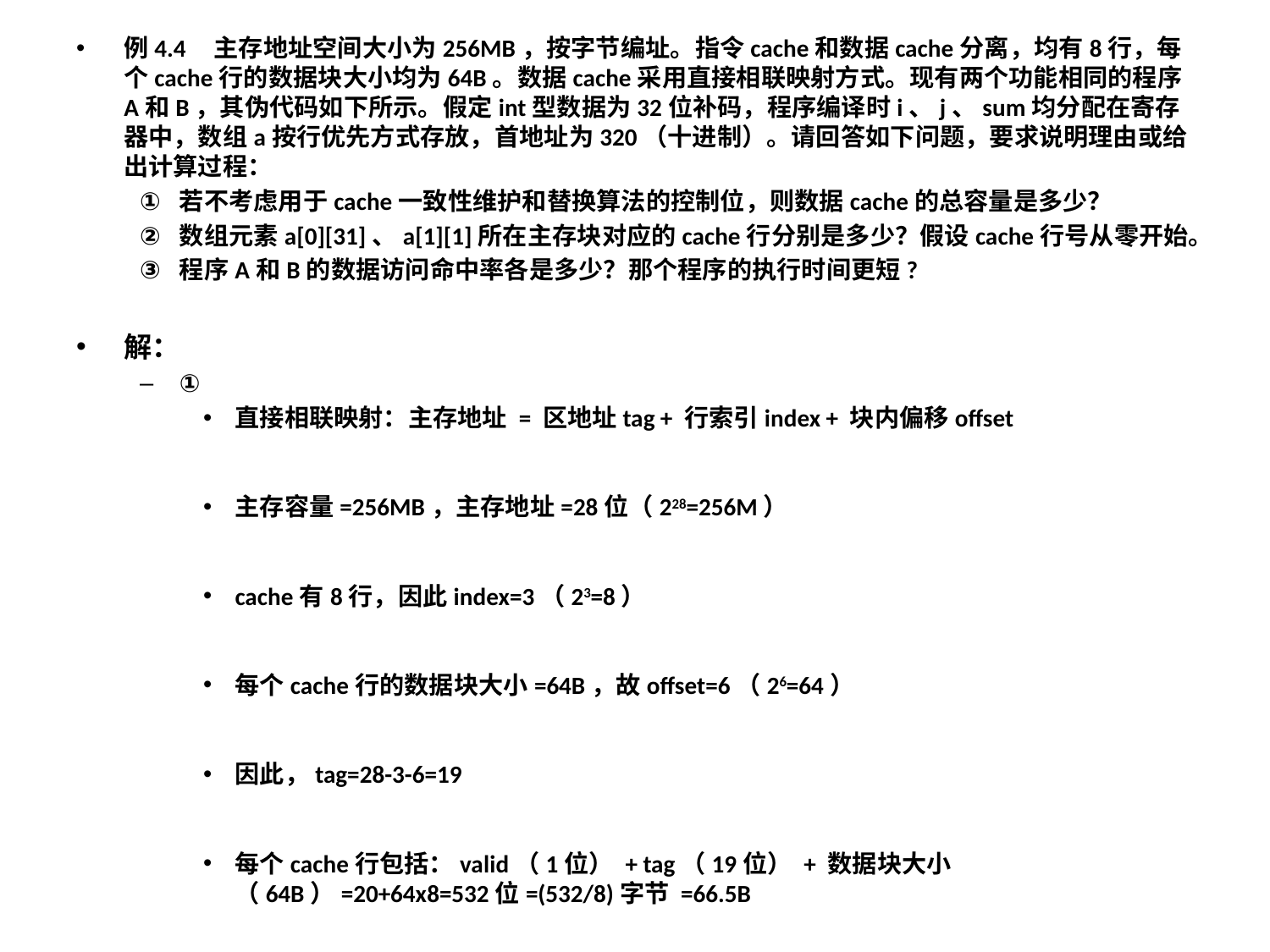

例4.4    主存地址空间大小为256MB，按字节编址。指令cache和数据cache分离，均有8行，每个cache行的数据块大小均为64B。数据cache采用直接相联映射方式。现有两个功能相同的程序A和B，其伪代码如下所示。假定int型数据为32位补码，程序编译时i、j、sum均分配在寄存器中，数组a按行优先方式存放，首地址为320（十进制）。请回答如下问题，要求说明理由或给出计算过程：
若不考虑用于cache一致性维护和替换算法的控制位，则数据cache的总容量是多少？
数组元素a[0][31]、a[1][1]所在主存块对应的cache行分别是多少？假设cache行号从零开始。
程序A和B的数据访问命中率各是多少？那个程序的执行时间更短?

解：
①
直接相联映射：主存地址 = 区地址tag + 行索引index + 块内偏移offset

主存容量=256MB，主存地址=28位（228=256M）

cache有8行，因此index=3（23=8）

每个cache行的数据块大小=64B，故offset=6（26=64）

因此，tag=28-3-6=19

每个cache行包括：valid（1位） + tag（19位） + 数据块大小（64B）=20+64x8=532位=(532/8)字节 =66.5B

数据cache总容量=cache行数 x 行大小=8x66.5B=532B